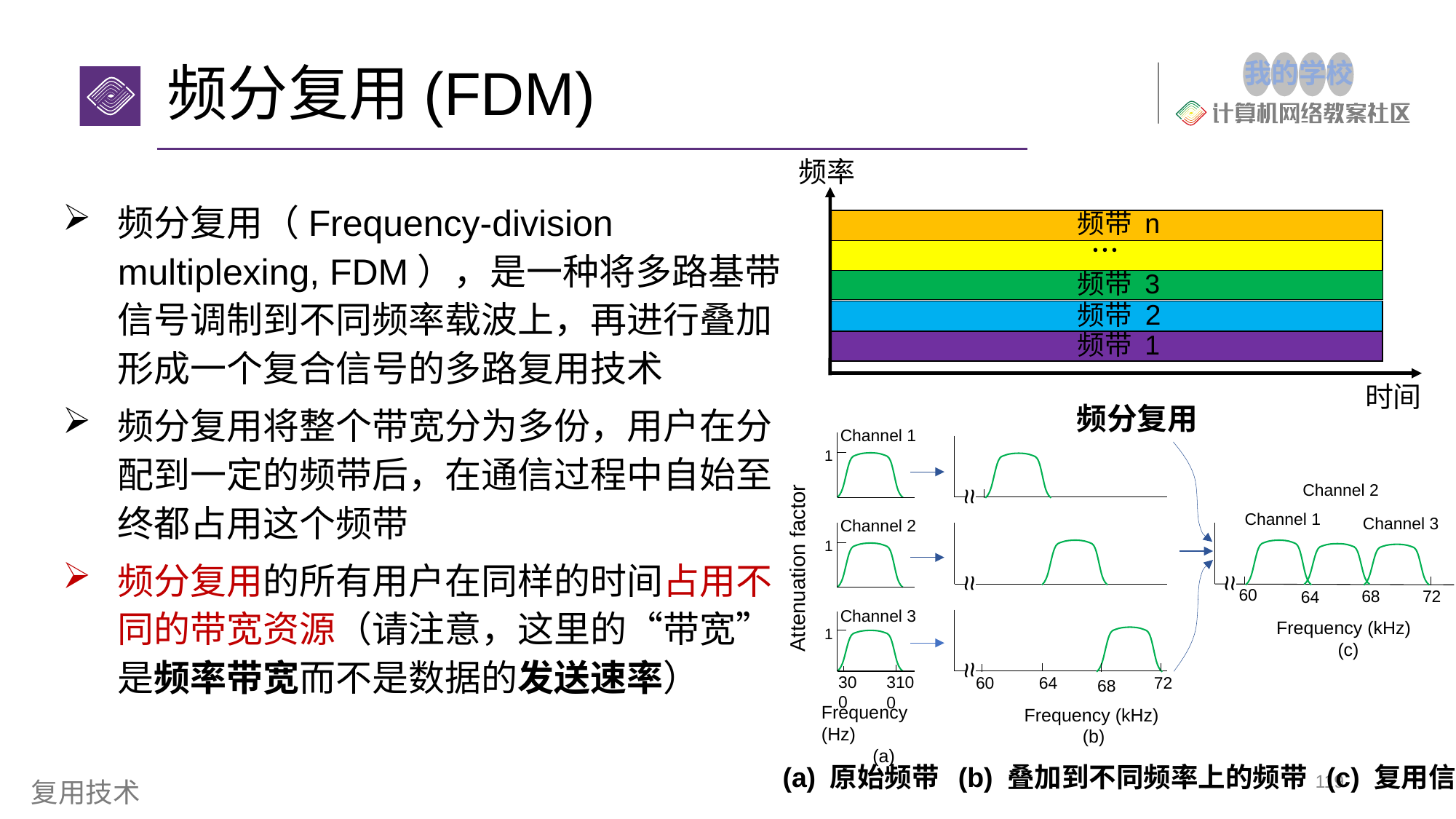

# 频分复用(FDM)
频率
频分复用（Frequency-division multiplexing, FDM），是一种将多路基带信号调制到不同频率载波上，再进行叠加形成一个复合信号的多路复用技术
频分复用将整个带宽分为多份，用户在分配到一定的频带后，在通信过程中自始至终都占用这个频带
频分复用的所有用户在同样的时间占用不同的带宽资源（请注意，这里的“带宽”是频率带宽而不是数据的发送速率）
频带 n

…

频带 3

频带 2

频带 1

时间
频分复用
Channel 1
1

Attenuation factor
Channel 2
1

Channel 3
1

300
3100
60
64
72
68
Frequency (kHz)
(c)
Frequency (Hz)
(a)
Frequency (kHz)
(b)
~
~

Channel 2
Channel 1
Channel 3
~
~

~
~

60
68
72
64
~
~

(a) 原始频带  (b) 叠加到不同频率上的频带  (c) 复用信道
119
复用技术